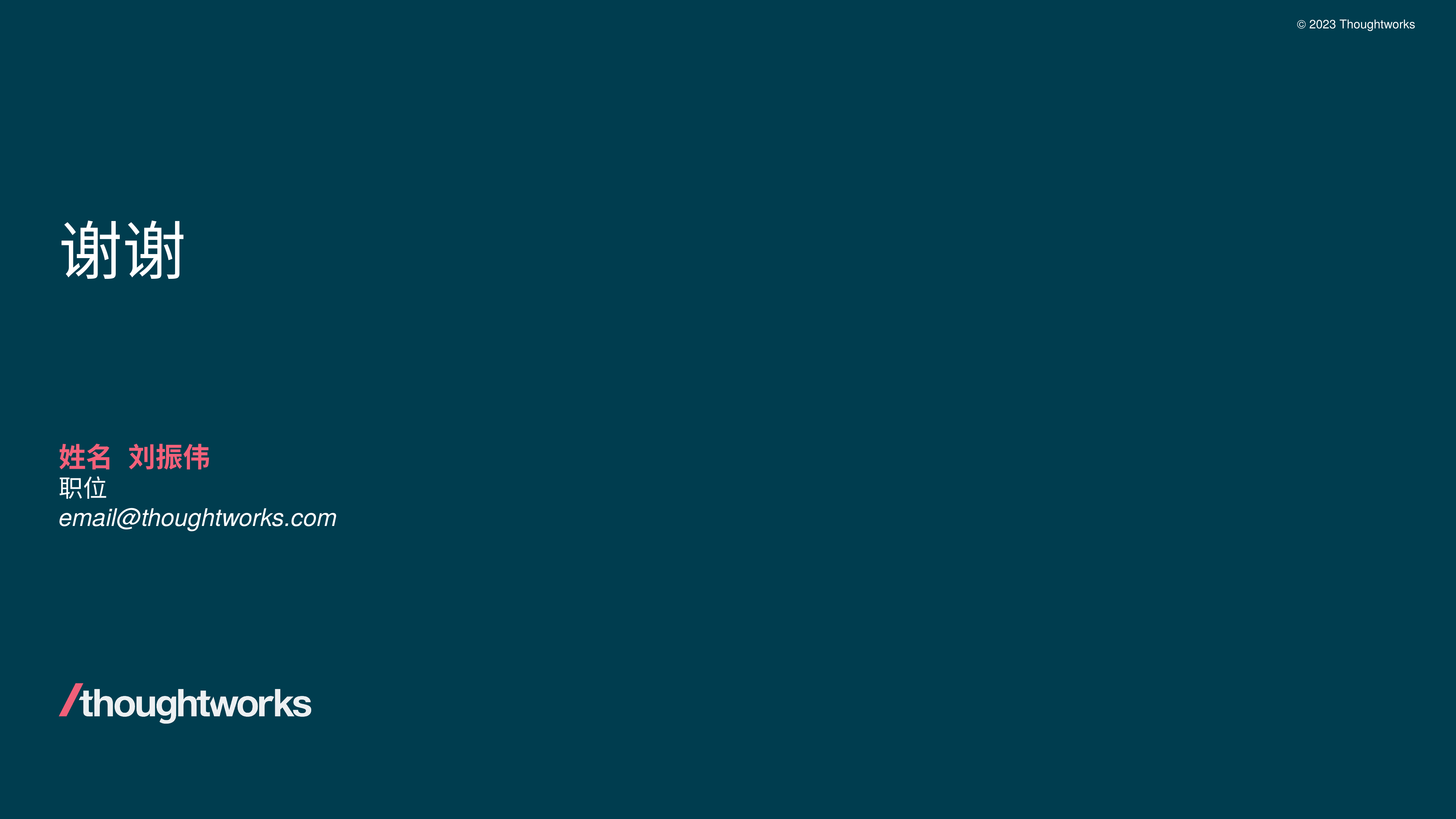

# 谢谢

姓名  刘振伟
职位
email@thoughtworks.com
35